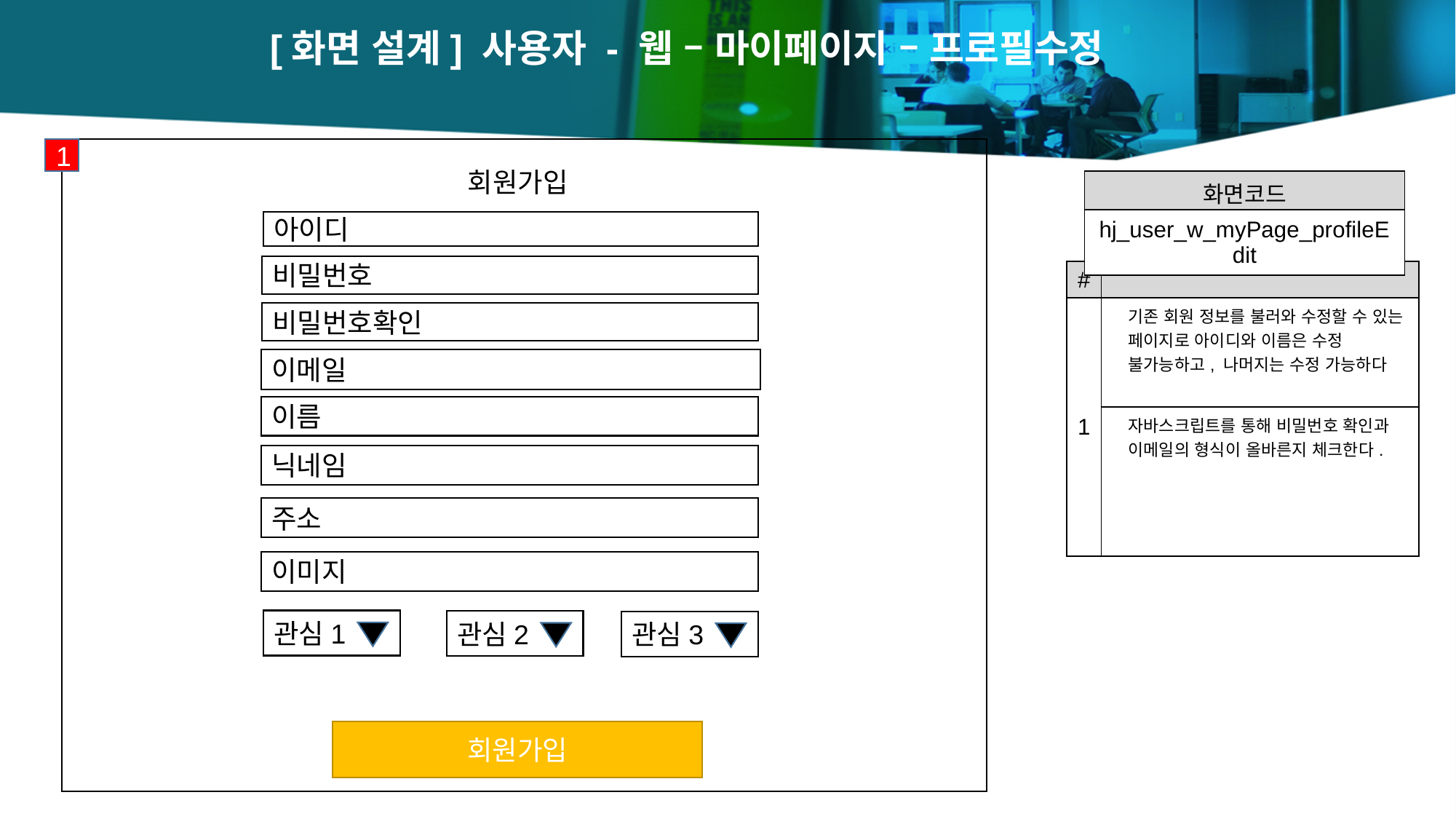

[화면 설계] 사용자 - 웹 – 마이페이지 – 프로필수정
1

회원가입
| 화면코드 |
| --- |
| hj\_user\_w\_myPage\_profileEdit |
아이디
비밀번호
| # |  |
| --- | --- |
| 1 | 기존 회원 정보를 불러와 수정할 수 있는 페이지로 아이디와 이름은 수정 불가능하고, 나머지는 수정 가능하다 |
|  | 자바스크립트를 통해 비밀번호 확인과 이메일의 형식이 올바른지 체크한다. |
비밀번호확인
이메일
이름
닉네임
주소
이미지
관심1
관심2
관심3

회원가입